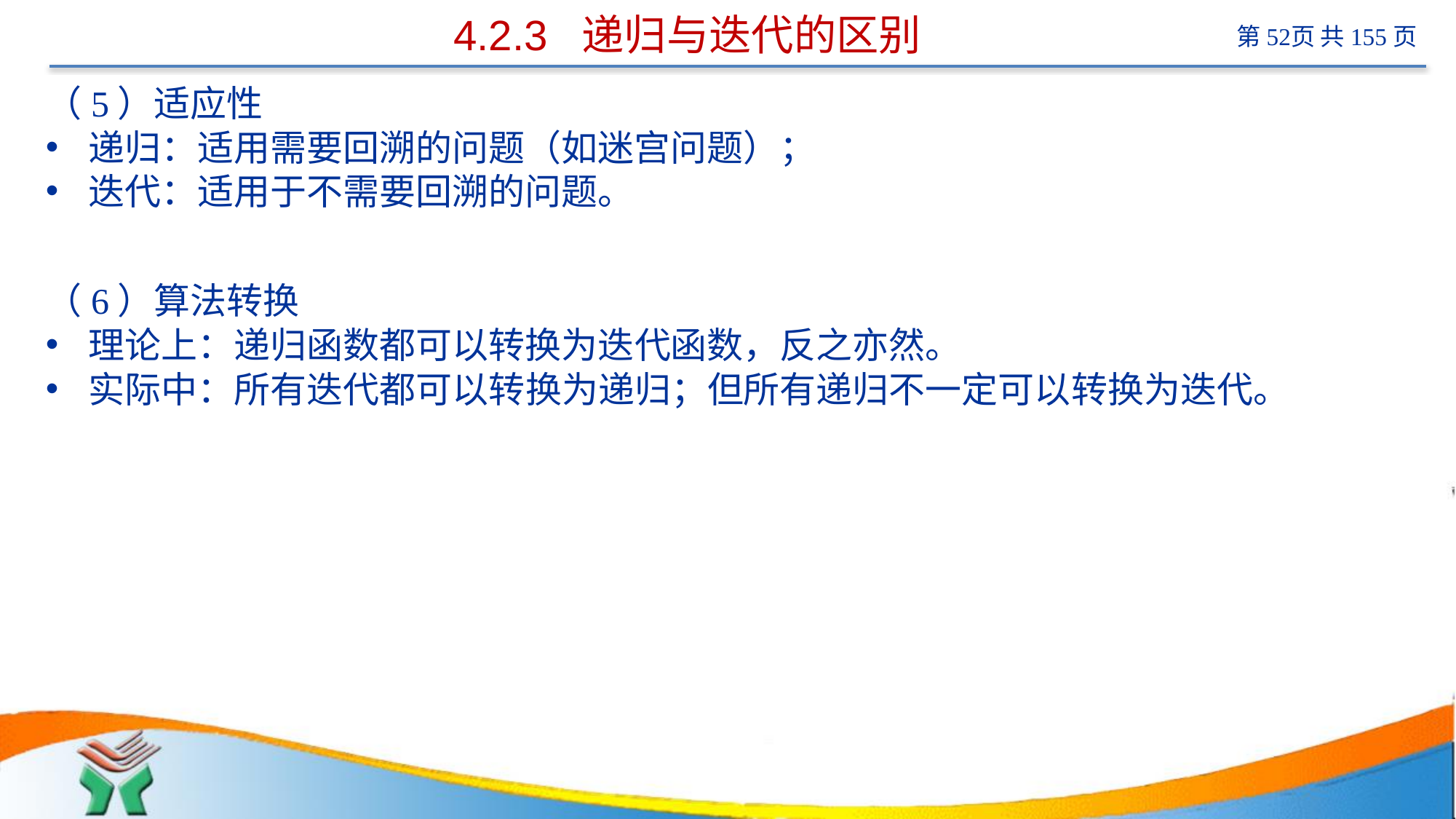

# 4.2.3  递归与迭代的区别
（5）适应性
递归：适用需要回溯的问题（如迷宫问题）；
迭代：适用于不需要回溯的问题。

（6）算法转换
理论上：递归函数都可以转换为迭代函数，反之亦然。
实际中：所有迭代都可以转换为递归；但所有递归不一定可以转换为迭代。